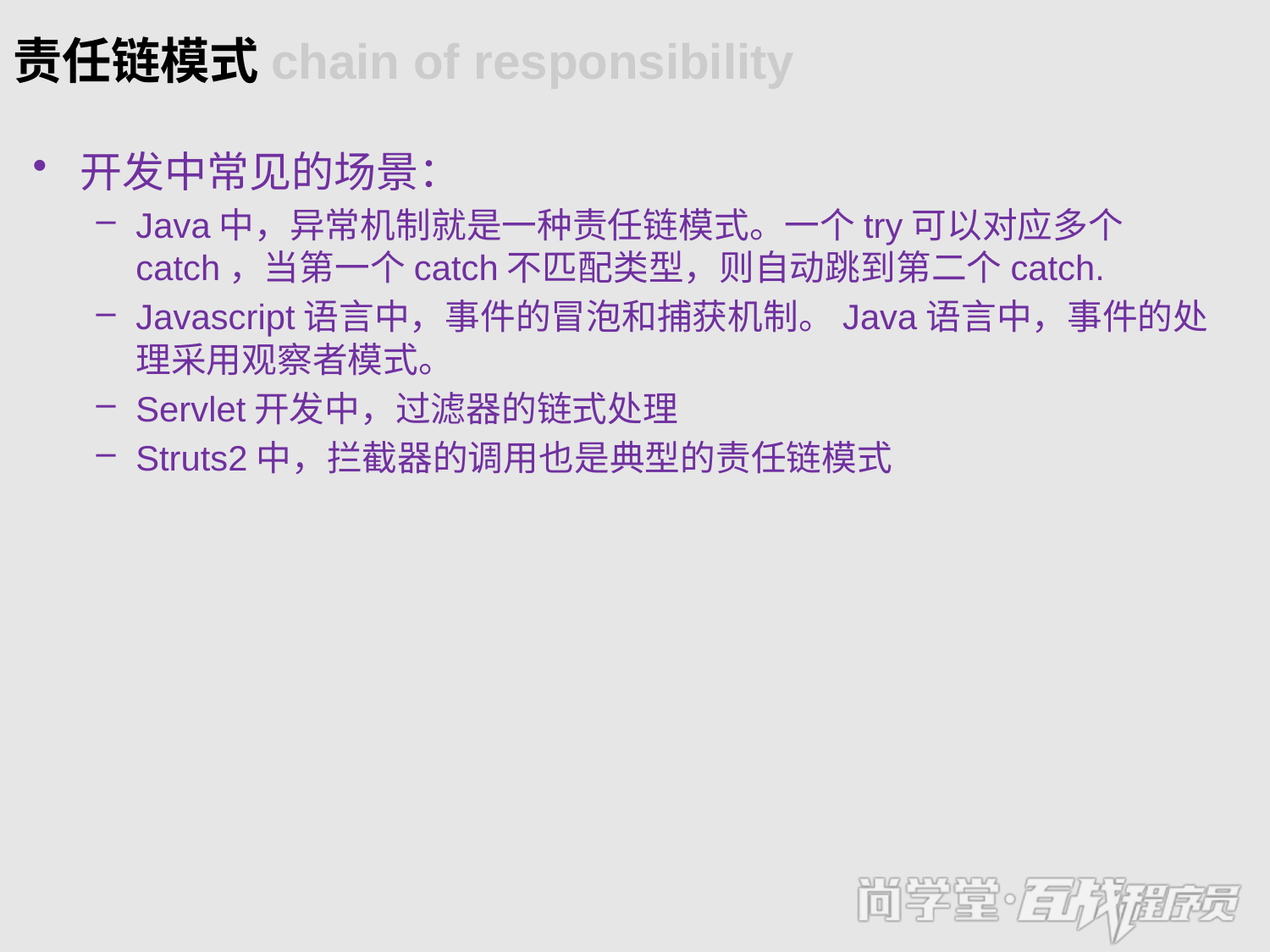

# 责任链模式chain of responsibility
开发中常见的场景：
Java中，异常机制就是一种责任链模式。一个try可以对应多个catch，当第一个catch不匹配类型，则自动跳到第二个catch.
Javascript语言中，事件的冒泡和捕获机制。Java语言中，事件的处理采用观察者模式。
Servlet开发中，过滤器的链式处理
Struts2中，拦截器的调用也是典型的责任链模式